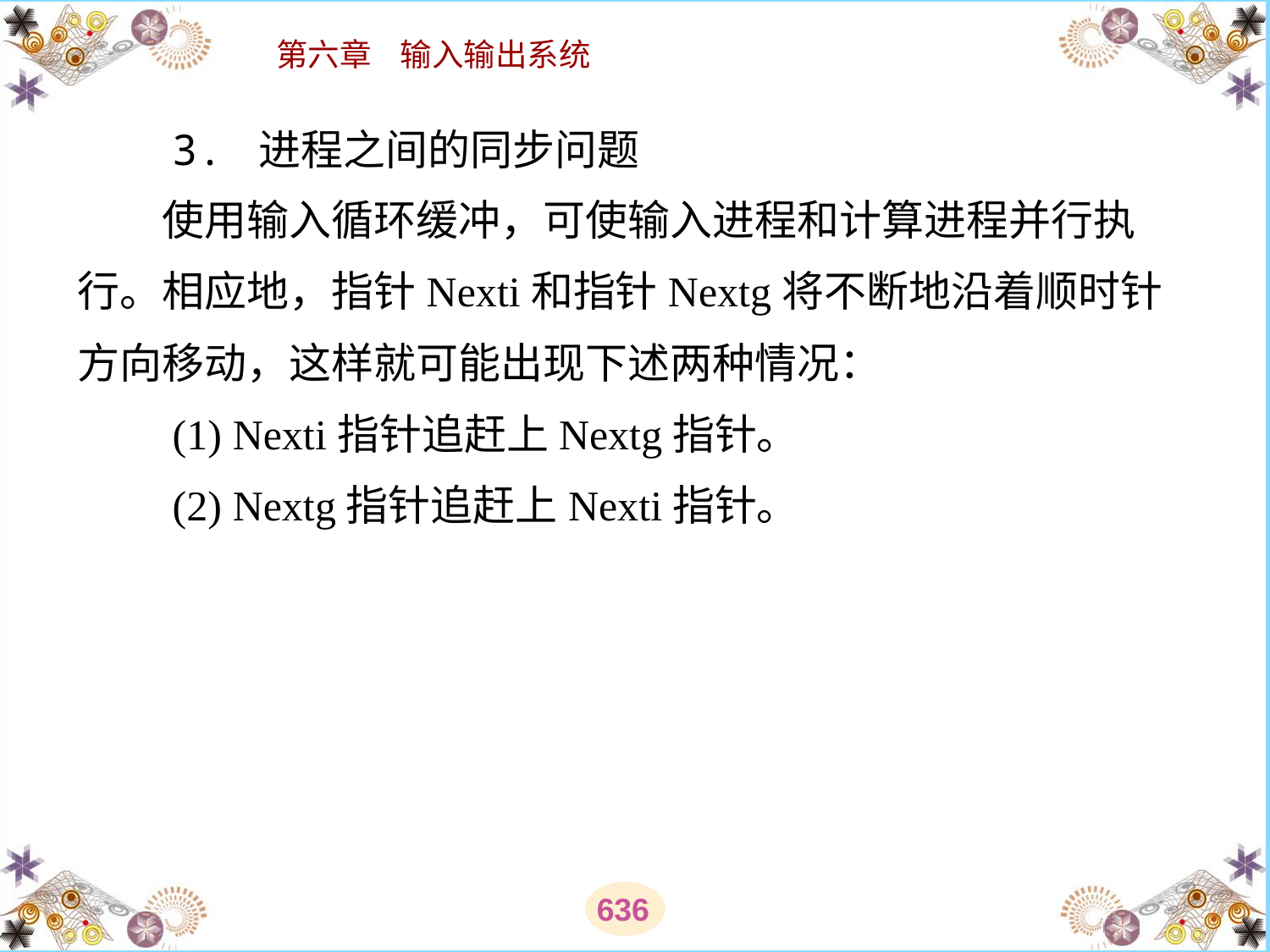

# 3. 进程之间的同步问题 　　使用输入循环缓冲，可使输入进程和计算进程并行执行。相应地，指针Nexti和指针Nextg将不断地沿着顺时针方向移动，这样就可能出现下述两种情况： 　　(1) Nexti指针追赶上Nextg指针。 　　(2) Nextg指针追赶上Nexti指针。